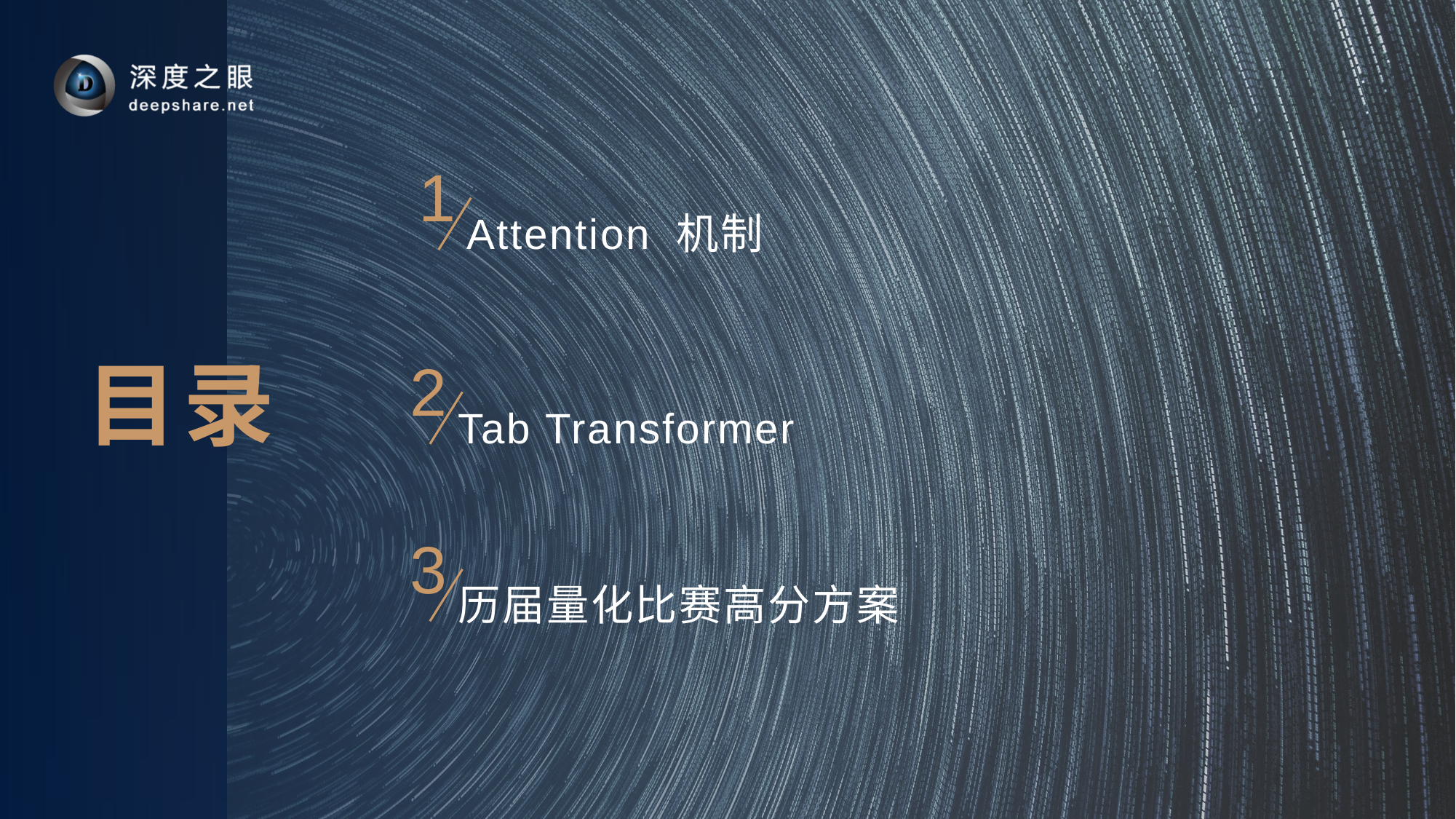

1
Attention 机制
2
Tab Transformer
3
历届量化比赛高分方案